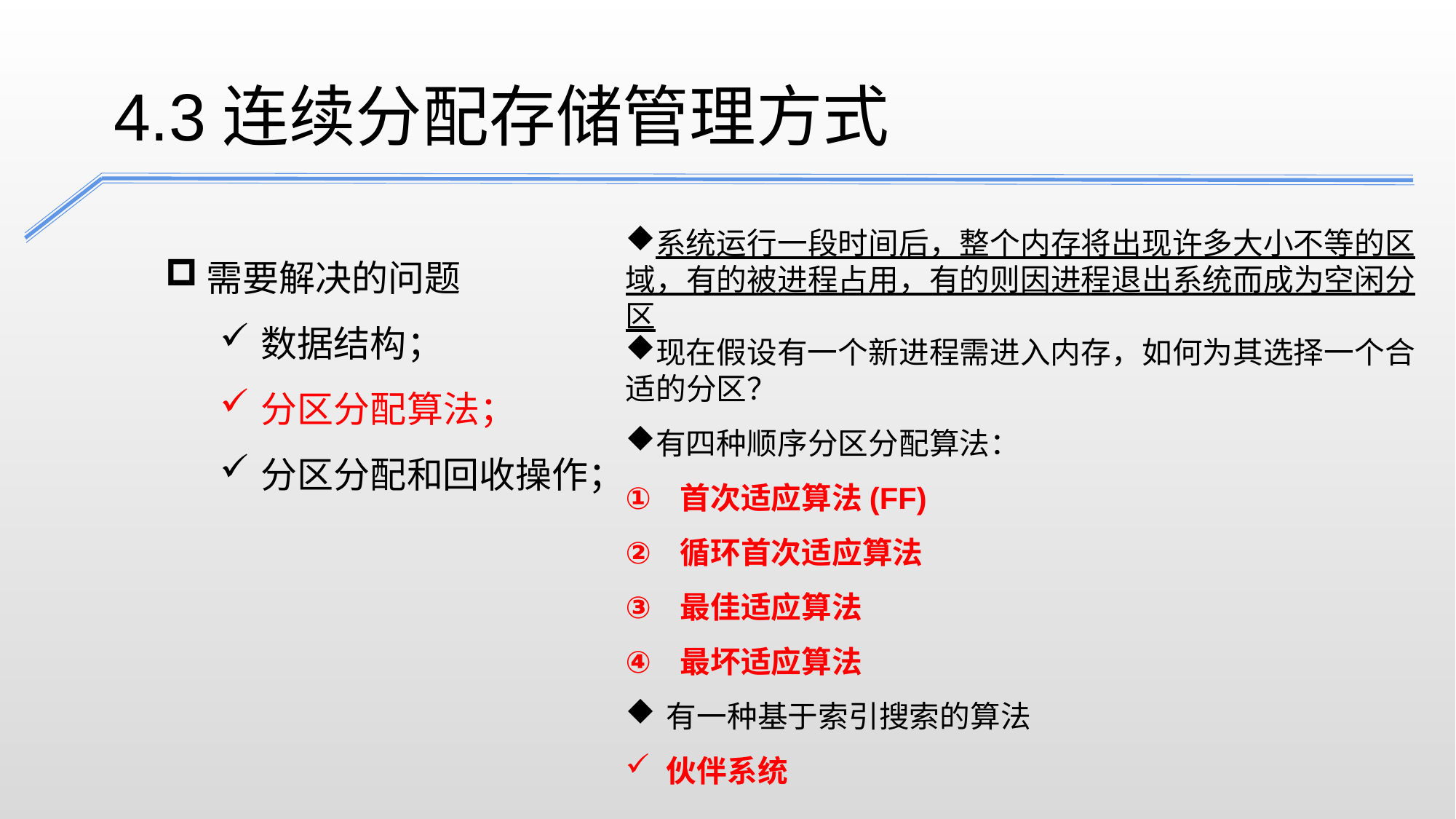

4.3连续分配存储管理方式

系统运行一段时间后，整个内存将出现许多大小不等的区域，有的被进程占用，有的则因进程退出系统而成为空闲分区
现在假设有一个新进程需进入内存，如何为其选择一个合适的分区？
有四种顺序分区分配算法：
首次适应算法(FF)
循环首次适应算法
最佳适应算法
最坏适应算法
有一种基于索引搜索的算法
伙伴系统
需要解决的问题
数据结构；
分区分配算法；
分区分配和回收操作；